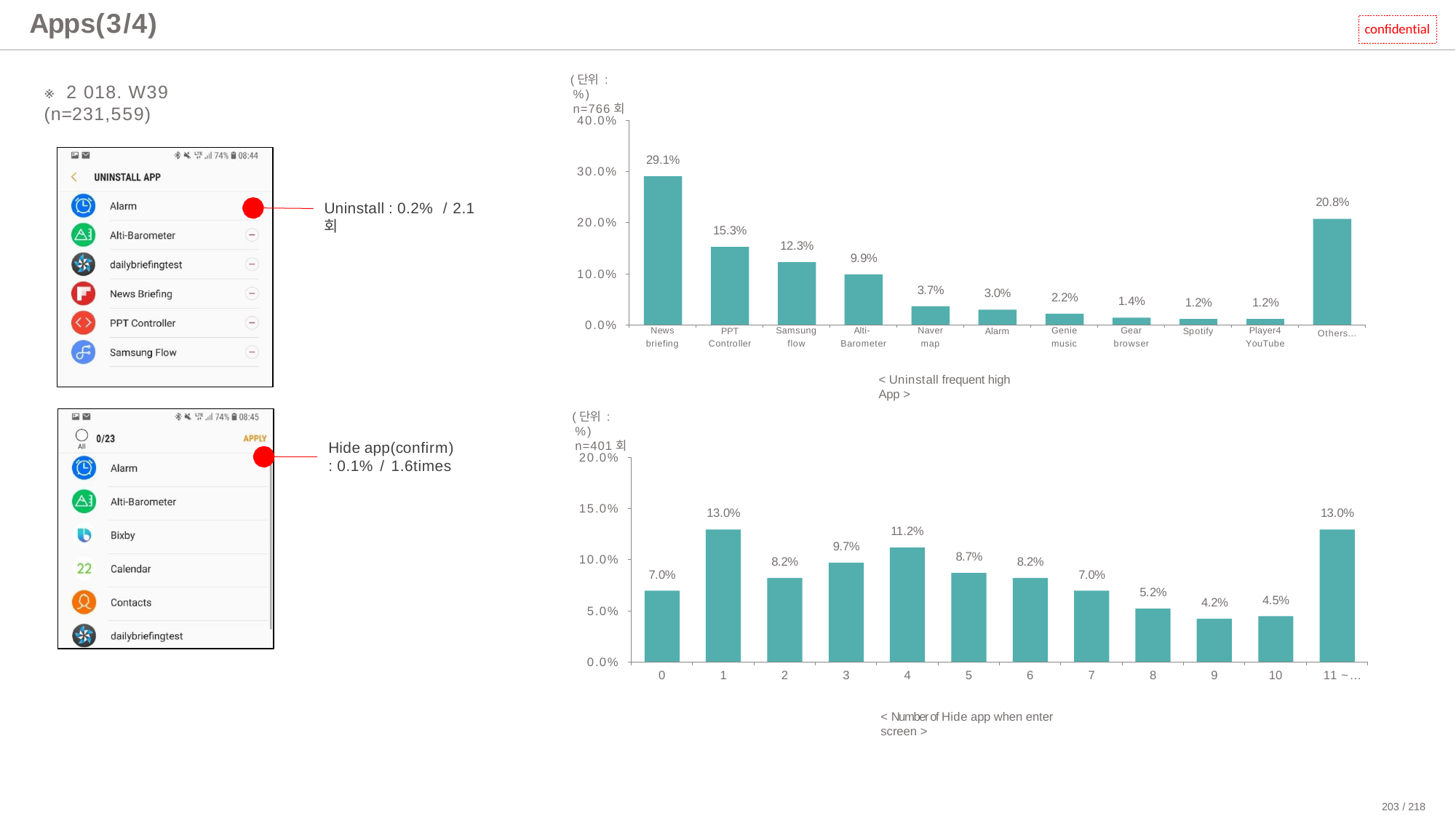

# Apps(3/4)
confidential
(단위 : %) n=766회
※2018. W39 (n=231,559)
40.0%

29.1%
30.0%

20.8%

Uninstall : 0.2% / 2.1회

20.0%

15.3%

12.3%

9.9%

10.0%

3.7%
3.0%
2.2%
1.4%
1.2%
1.2%

0.0%

News briefing
Samsung flow
Alti- Barometer
Naver map
Genie music
Gear browser
Player4 YouTube

PPT
Controller
Alarm
Spotify
Others…
< Uninstall frequent high App >

(단위 : %) n=401회

Hide app(confirm)
: 0.1% / 1.6times

20.0%

15.0%
13.0%
13.0%

11.2%

9.7%

8.7%
10.0%
8.2%
8.2%

7.0%
7.0%

5.2%

4.5%
4.2%
5.0%

0.0%

0
1
2
3
4
5
6
7
8
9
10
11 ~…
< Number of Hide app when enter screen >
203 / 218